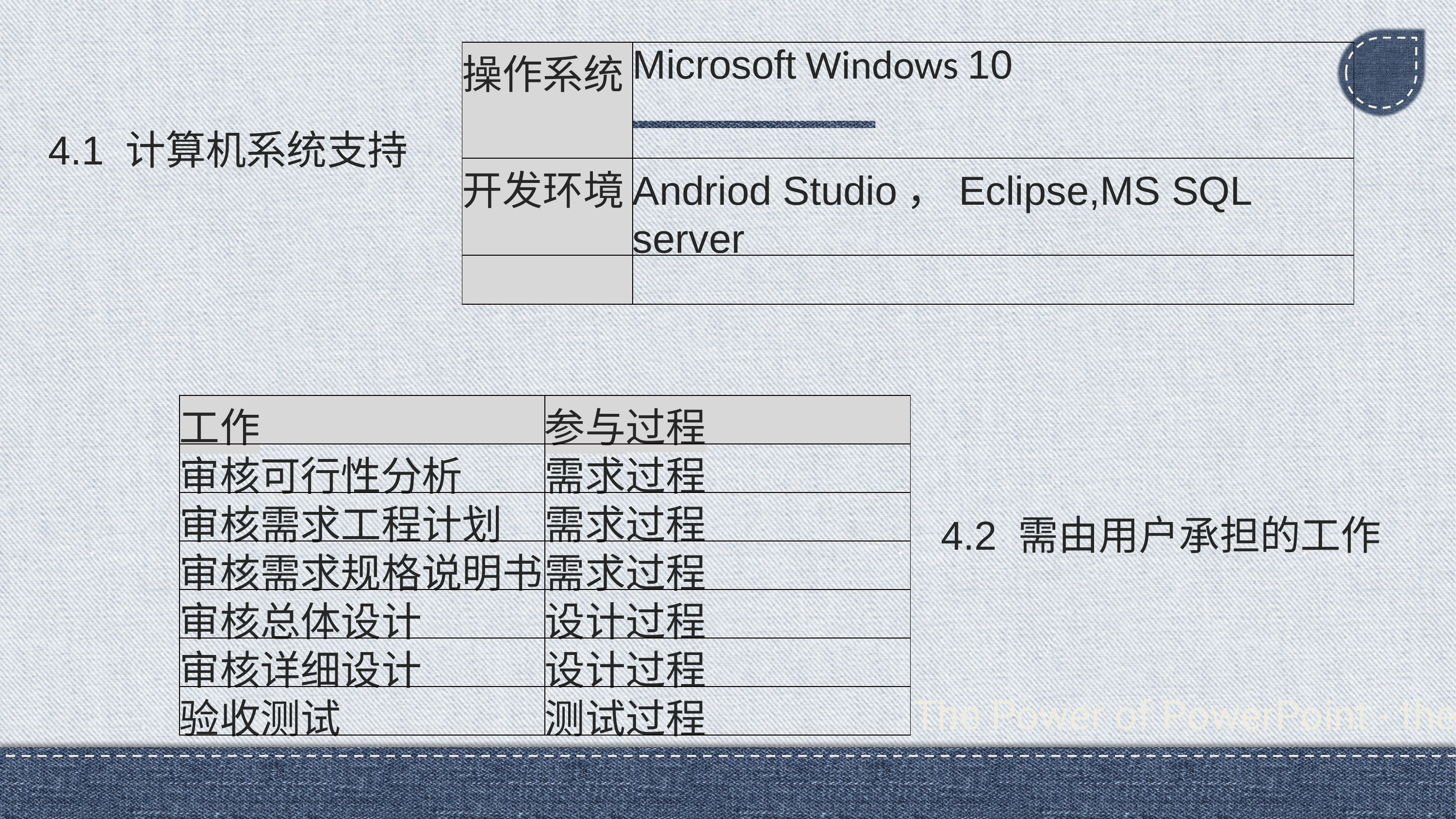

| 操作系统 | Microsoft Windows 10 |
| --- | --- |
| 开发环境 | Andriod Studio，Eclipse,MS SQL server |
|  |  |
4.1 计算机系统支持

| 工作 | 参与过程 |
| --- | --- |
| 审核可行性分析 | 需求过程 |
| 审核需求工程计划 | 需求过程 |
| 审核需求规格说明书 | 需求过程 |
| 审核总体设计 | 设计过程 |
| 审核详细设计 | 设计过程 |
| 验收测试 | 测试过程 |
4.2 需由用户承担的工作
The Power of PowerPoint - thepopp.com